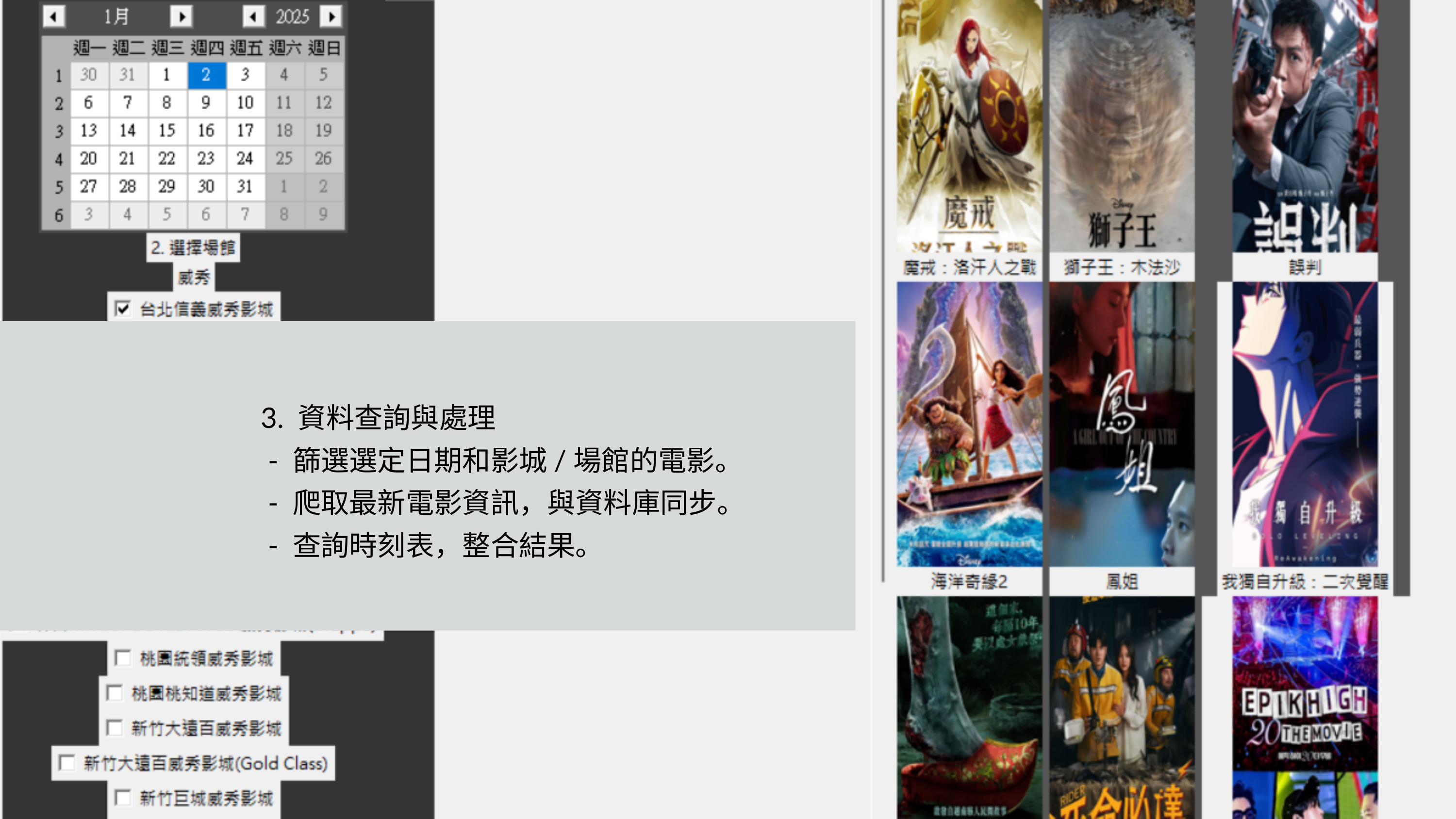

3. 資料查詢與處理
 - 篩選選定日期和影城/場館的電影。
 - 爬取最新電影資訊，與資料庫同步。
 - 查詢時刻表，整合結果。